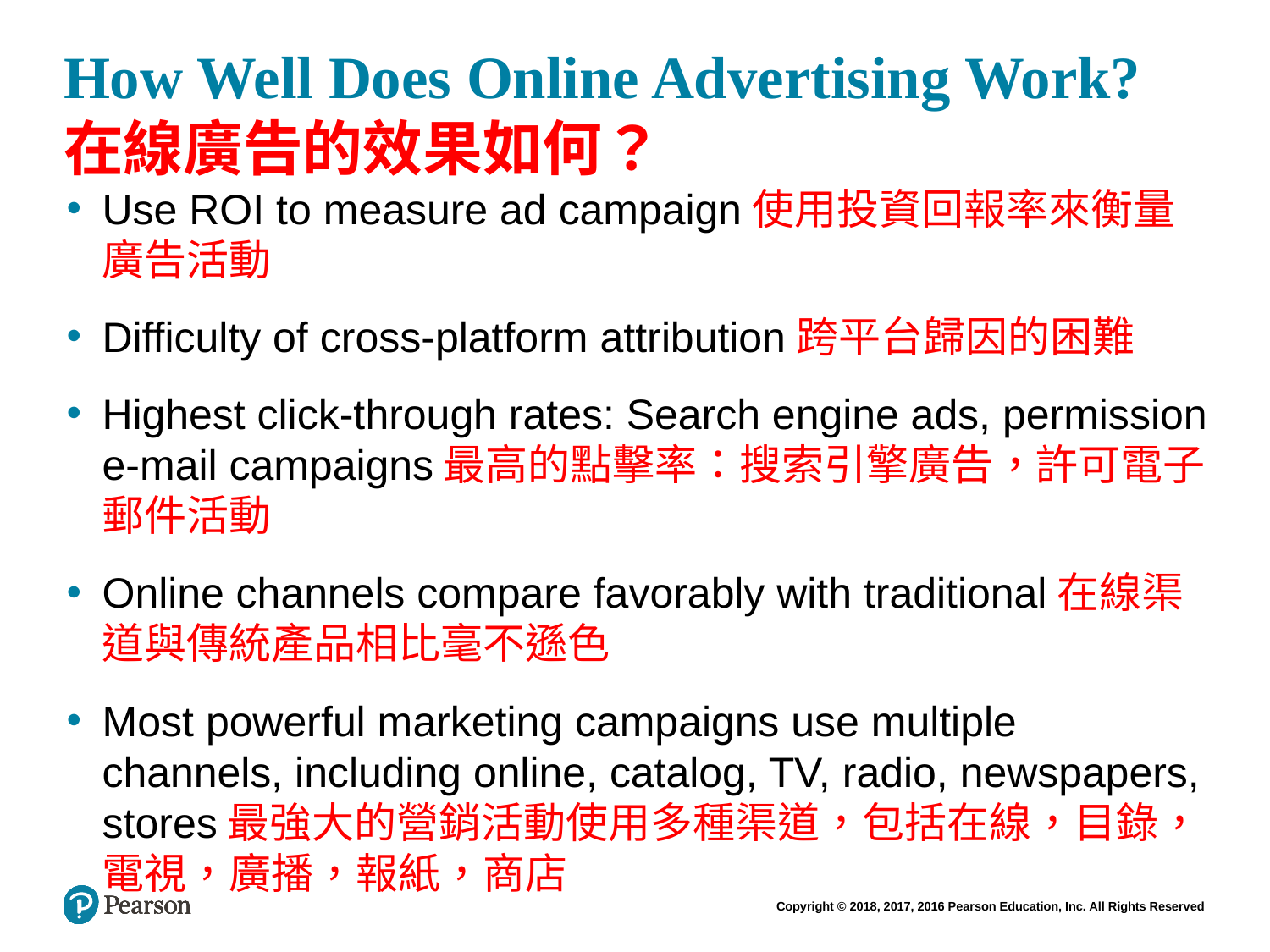

# How Well Does Online Advertising Work? 在線廣告的效果如何？
Use ROI to measure ad campaign使用投資回報率來衡量廣告活動
Difficulty of cross-platform attribution跨平台歸因的困難
Highest click-through rates: Search engine ads, permission e-mail campaigns最高的點擊率：搜索引擎廣告，許可電子郵件活動
Online channels compare favorably with traditional在線渠道與傳統產品相比毫不遜色
Most powerful marketing campaigns use multiple channels, including online, catalog, TV, radio, newspapers, stores最強大的營銷活動使用多種渠道，包括在線，目錄，電視，廣播，報紙，商店